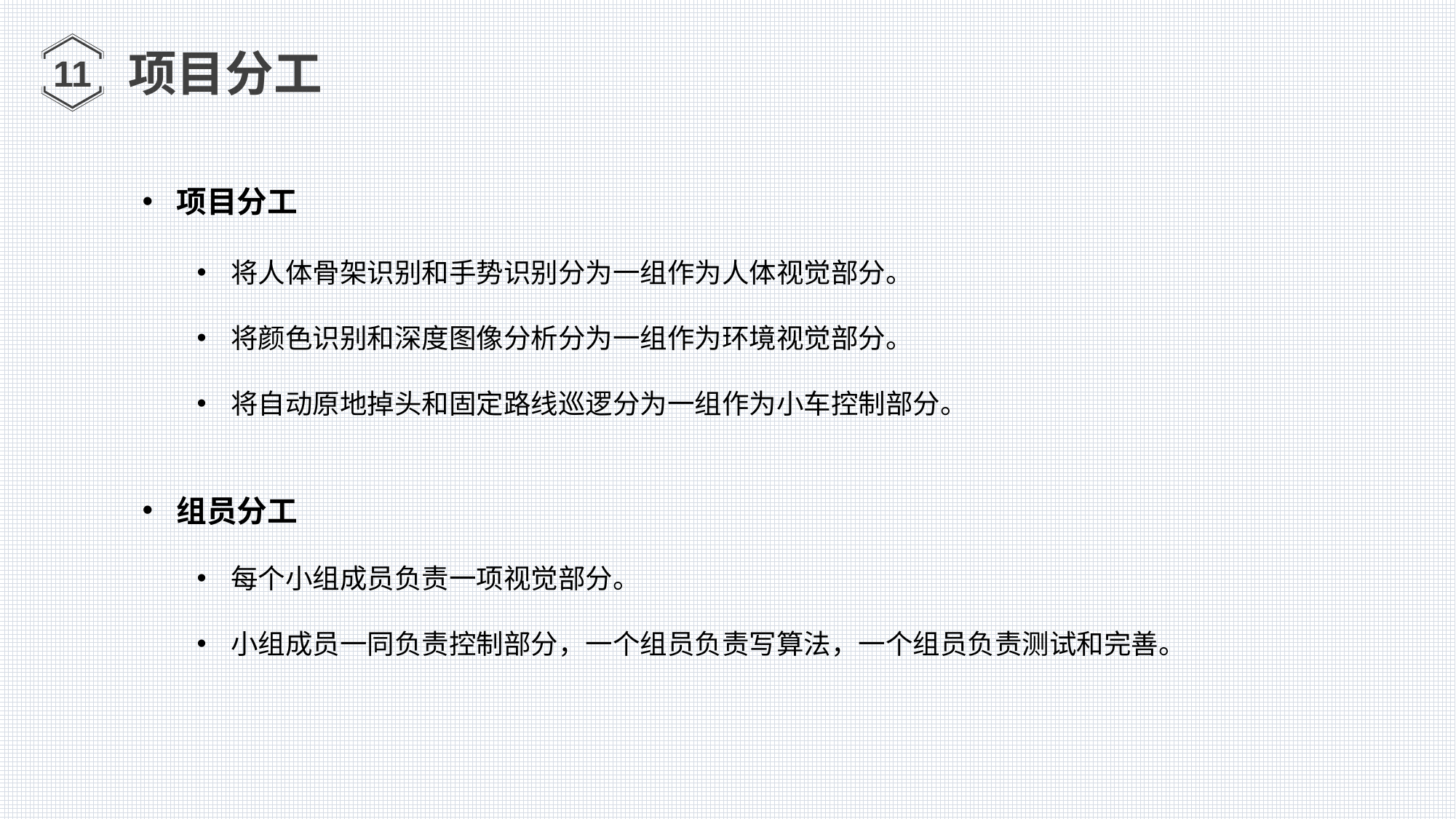

项目分工
11
项目分工

将人体骨架识别和手势识别分为一组作为人体视觉部分。

将颜色识别和深度图像分析分为一组作为环境视觉部分。

将自动原地掉头和固定路线巡逻分为一组作为小车控制部分。

组员分工

每个小组成员负责一项视觉部分。

小组成员一同负责控制部分，一个组员负责写算法，一个组员负责测试和完善。